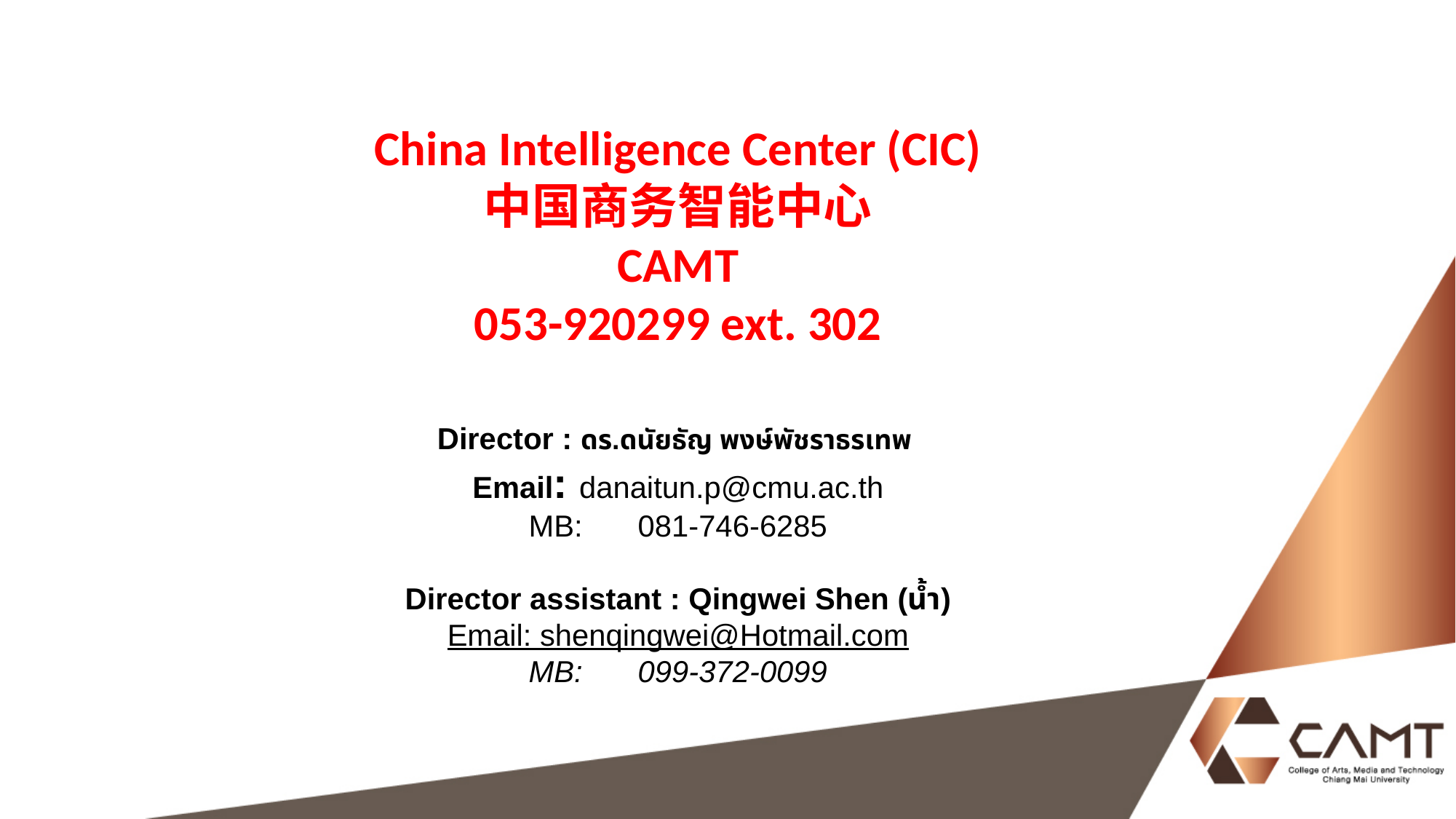

China Intelligence Center (CIC)
中国商务智能中心
CAMT
053-920299 ext. 302

Director : ดร.ดนัยธัญ พงษ์พัชราธรเทพ
Email: danaitun.p@cmu.ac.th
MB: 	081-746-6285

Director assistant : Qingwei Shen (น้ำ)
Email: shenqingwei@Hotmail.com
MB: 	099-372-0099